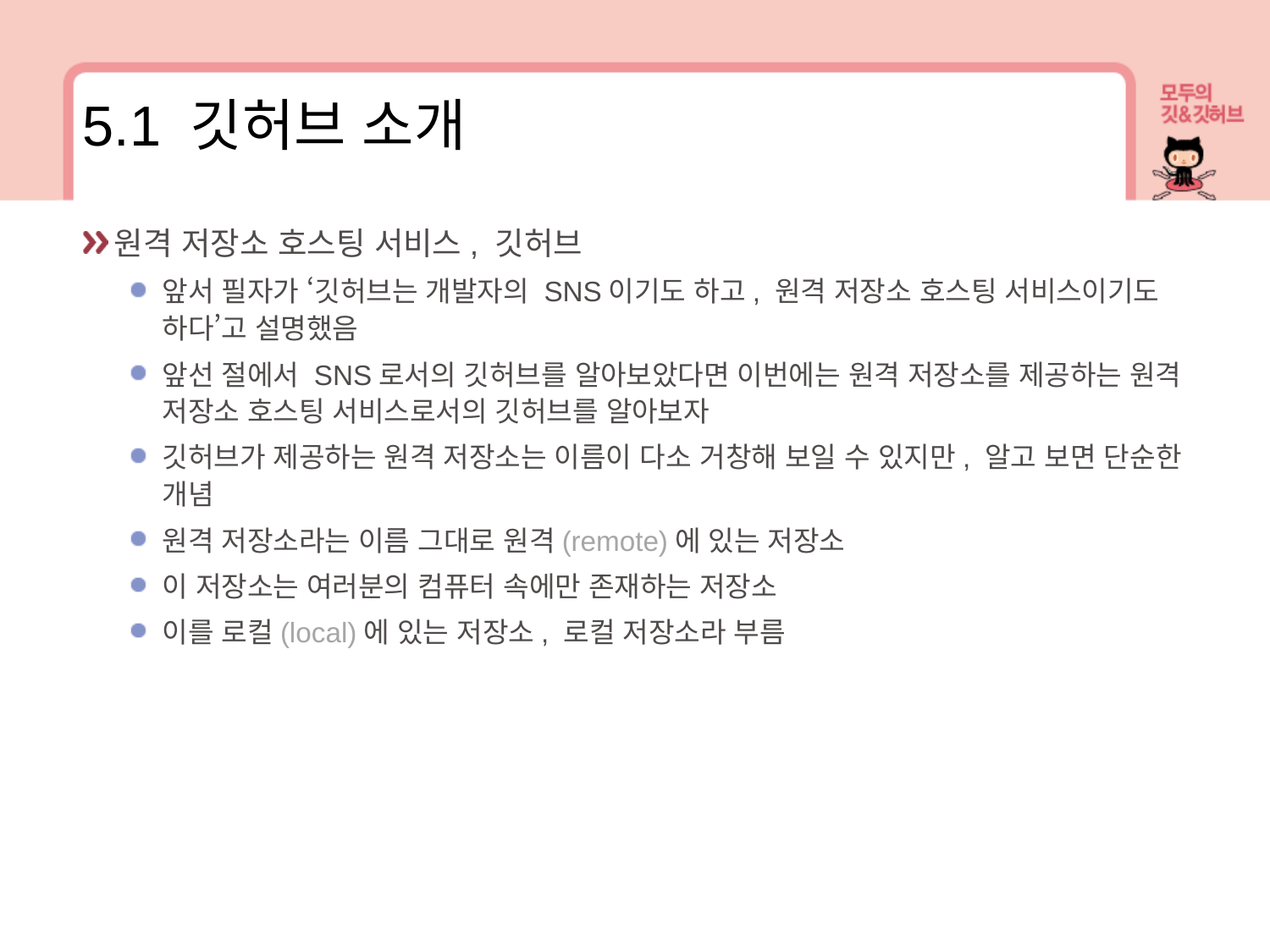

5.1 깃허브 소개
원격 저장소 호스팅 서비스, 깃허브
앞서 필자가 ‘깃허브는 개발자의 SNS이기도 하고, 원격 저장소 호스팅 서비스이기도 하다’고 설명했음
앞선 절에서 SNS로서의 깃허브를 알아보았다면 이번에는 원격 저장소를 제공하는 원격 저장소 호스팅 서비스로서의 깃허브를 알아보자
깃허브가 제공하는 원격 저장소는 이름이 다소 거창해 보일 수 있지만, 알고 보면 단순한 개념
원격 저장소라는 이름 그대로 원격(remote)에 있는 저장소
이 저장소는 여러분의 컴퓨터 속에만 존재하는 저장소
이를 로컬(local)에 있는 저장소, 로컬 저장소라 부름